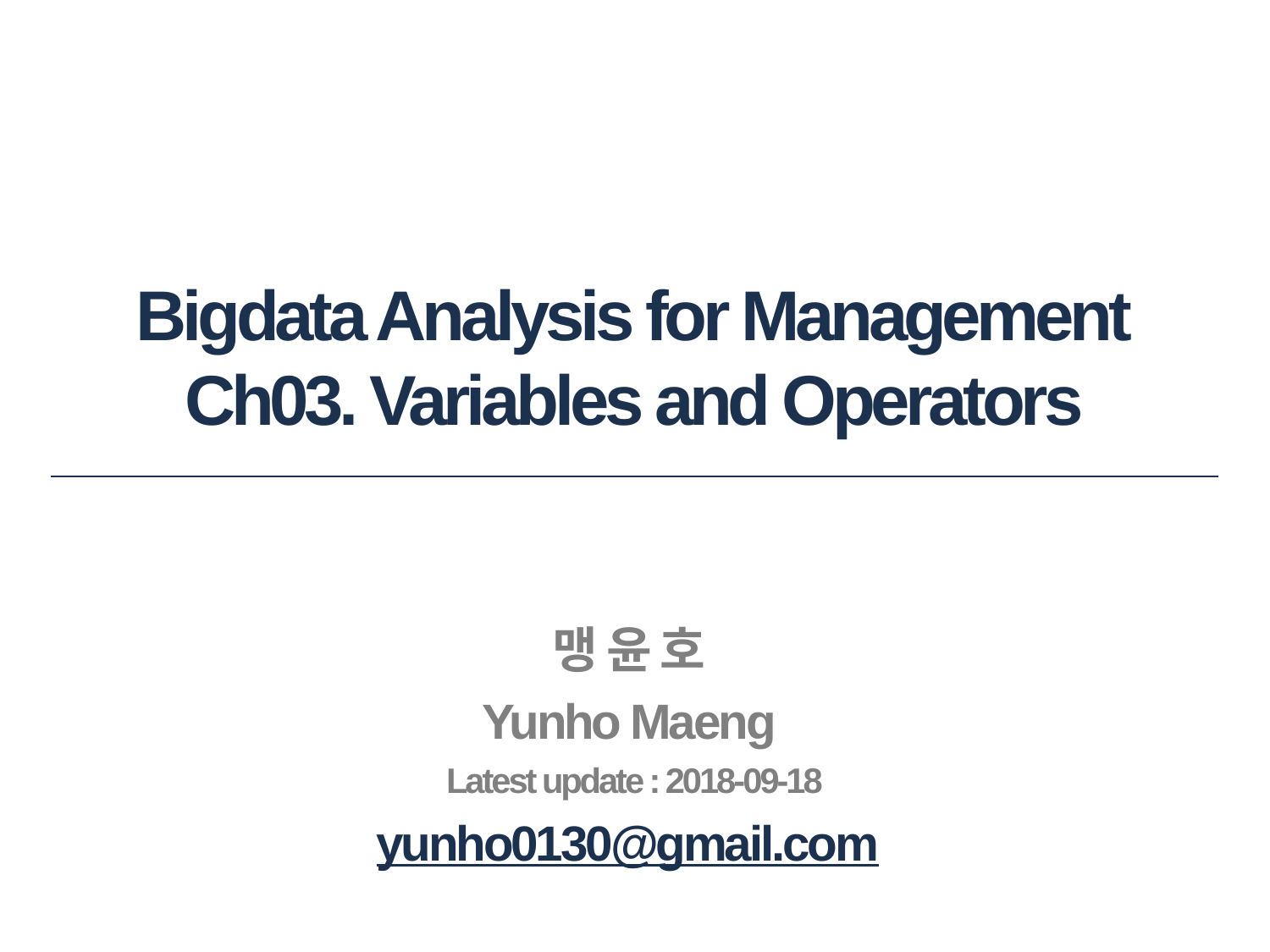

# Bigdata Analysis for Management Ch03. Variables and Operators

맹 윤 호
Yunho Maeng
Latest update : 2018-09-18
yunho0130@gmail.com